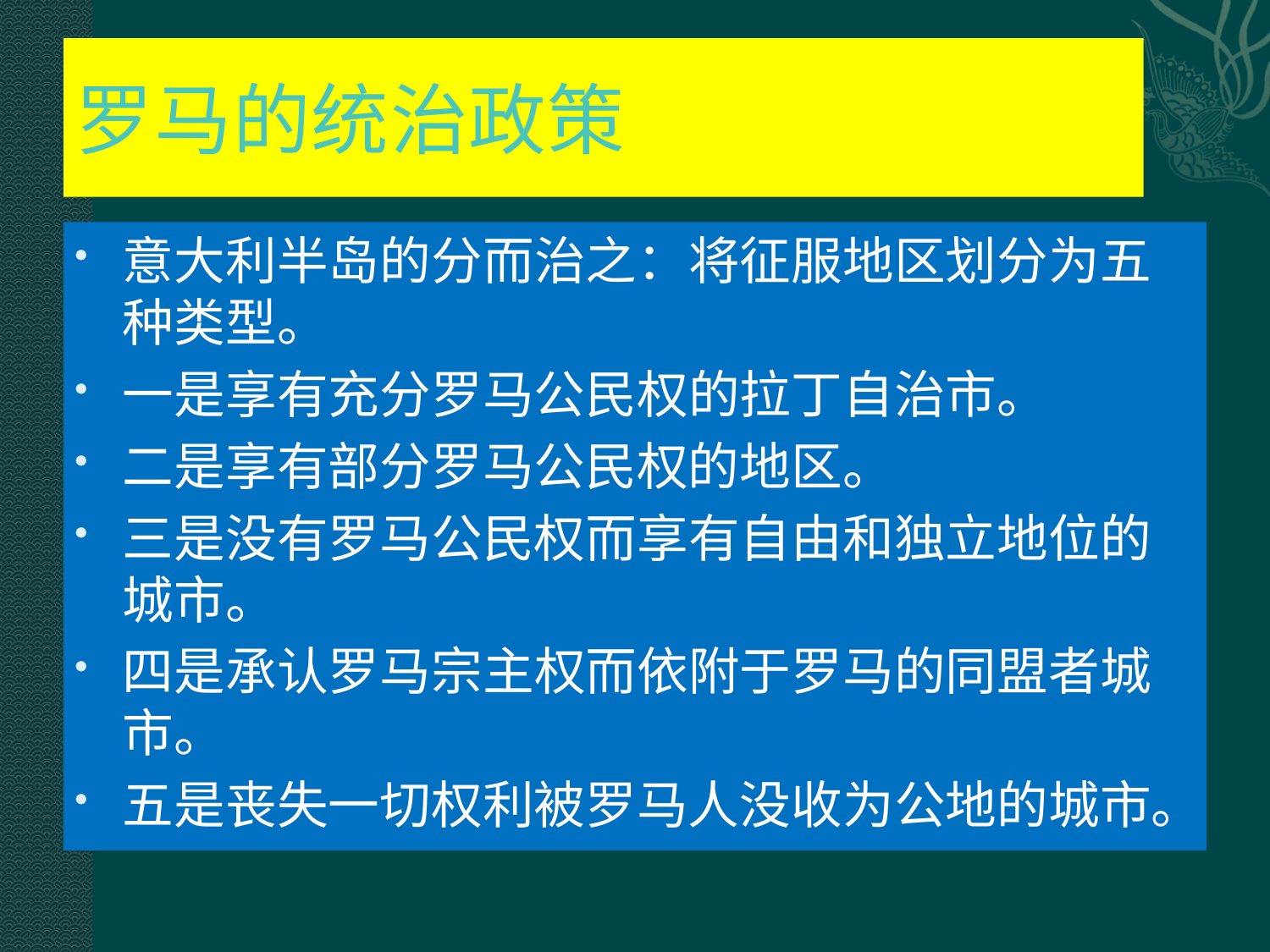

# 罗马的统治政策
意大利半岛的分而治之：将征服地区划分为五种类型。
一是享有充分罗马公民权的拉丁自治市。
二是享有部分罗马公民权的地区。
三是没有罗马公民权而享有自由和独立地位的城市。
四是承认罗马宗主权而依附于罗马的同盟者城市。
五是丧失一切权利被罗马人没收为公地的城市。